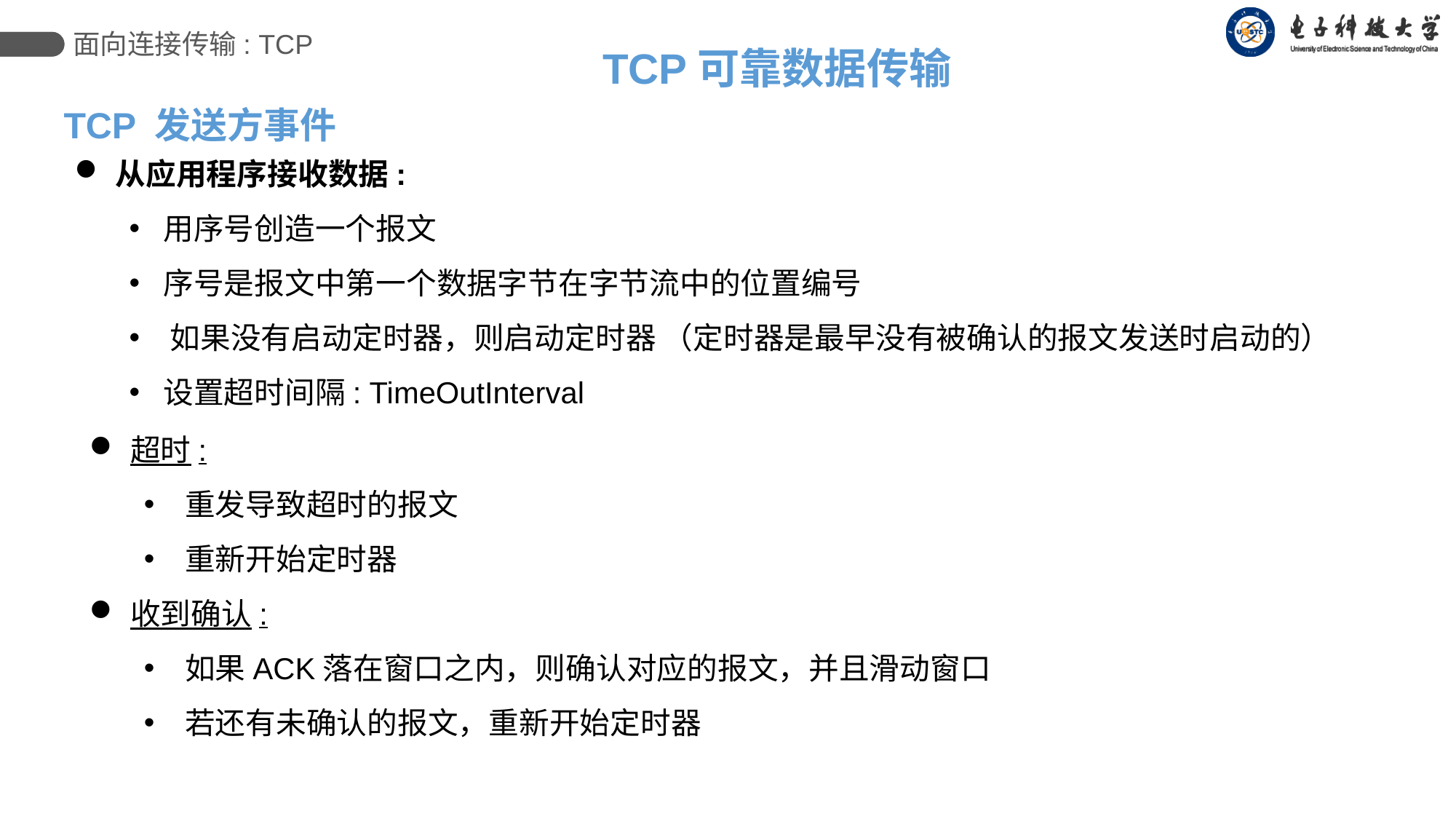

面向连接传输: TCP
TCP可靠数据传输

TCP 发送方事件
从应用程序接收数据:
用序号创造一个报文
序号是报文中第一个数据字节在字节流中的位置编号
如果没有启动定时器，则启动定时器 （定时器是最早没有被确认的报文发送时启动的）
设置超时间隔: TimeOutInterval

超时:
重发导致超时的报文
重新开始定时器
收到确认:
如果ACK落在窗口之内，则确认对应的报文，并且滑动窗口
若还有未确认的报文，重新开始定时器